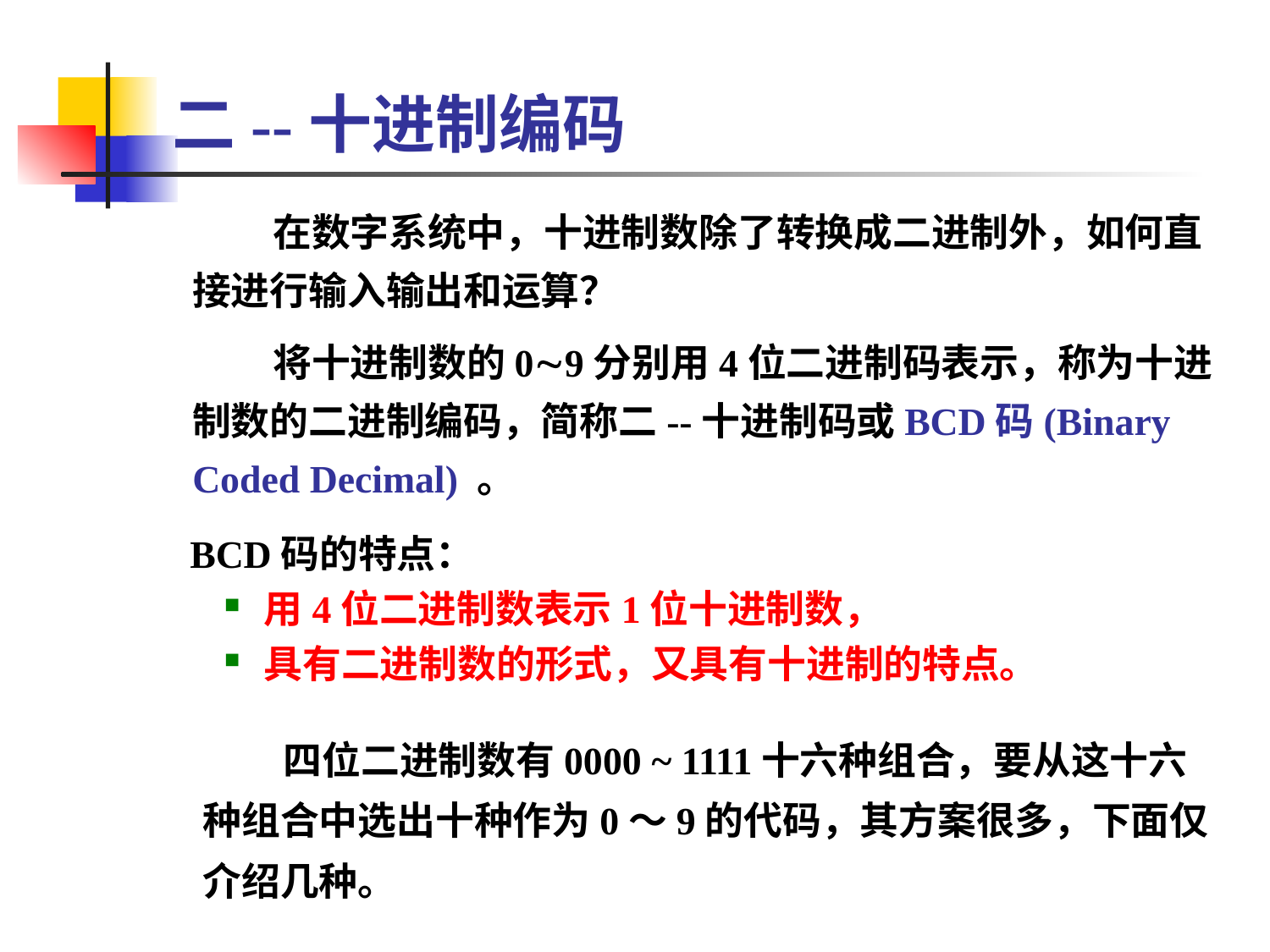

# 二--十进制编码
        在数字系统中，十进制数除了转换成二进制外，如何直接进行输入输出和运算？
        将十进制数的0∼9分别用4位二进制码表示，称为十进制数的二进制编码，简称二--十进制码或BCD码(Binary Coded Decimal) 。
   BCD码的特点：
用4位二进制数表示1位十进制数，
具有二进制数的形式，又具有十进制的特点。
        四位二进制数有0000 ~ 1111十六种组合，要从这十六种组合中选出十种作为0～9的代码，其方案很多，下面仅介绍几种。